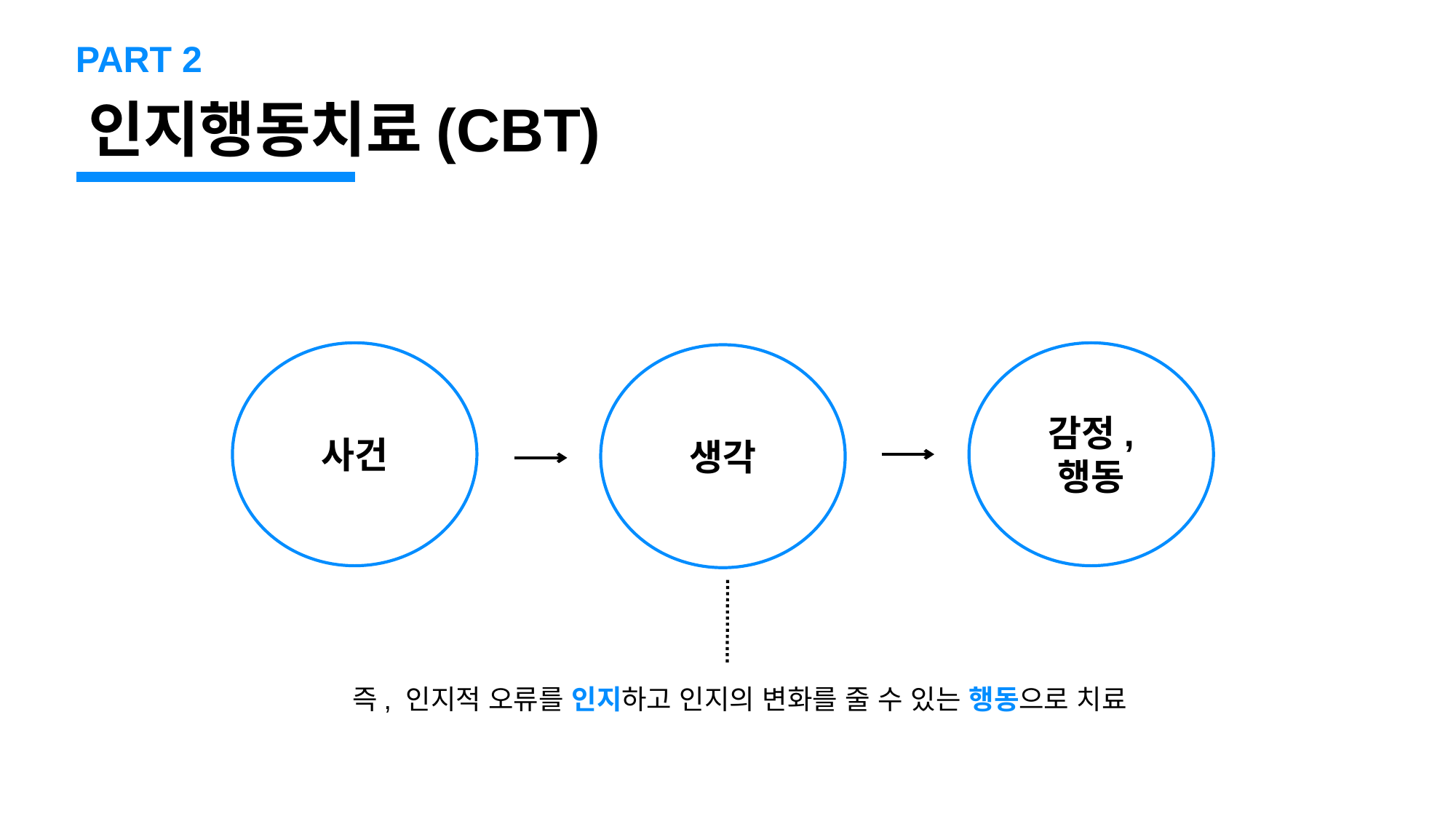

PART 2
인지행동치료(CBT)

사건
감정, 행동
생각
즉, 인지적 오류를 인지하고 인지의 변화를 줄 수 있는 행동으로 치료